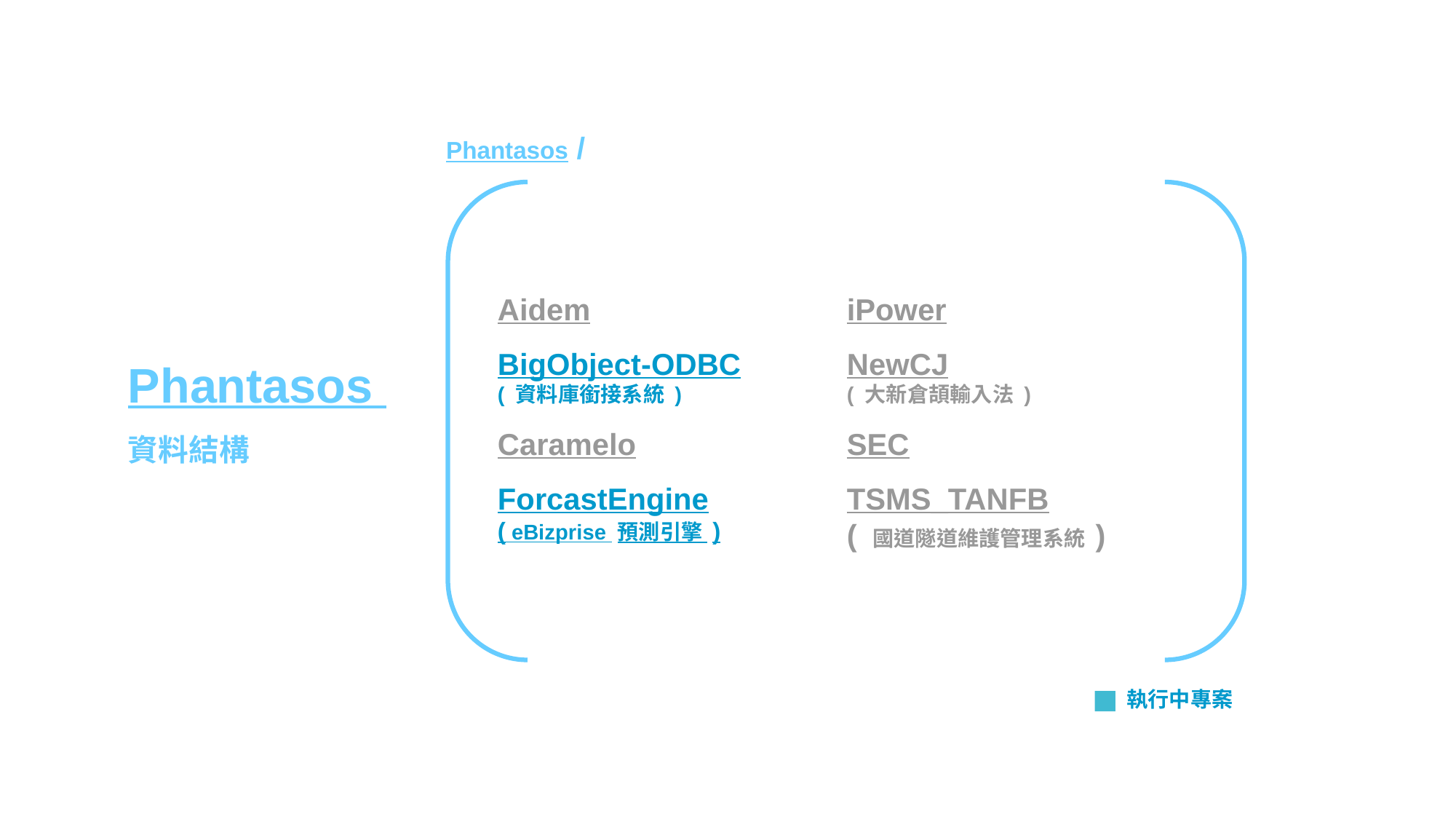

Phantasos /

Aidem
BigObject-ODBC
( 資料庫銜接系統 )
Caramelo
ForcastEngine
( eBizprise 預測引擎 )
iPower
NewCJ
( 大新倉頡輸入法 )
SEC
TSMS_TANFB
( 國道隧道維護管理系統 )
Phantasos
資料結構
執行中專案